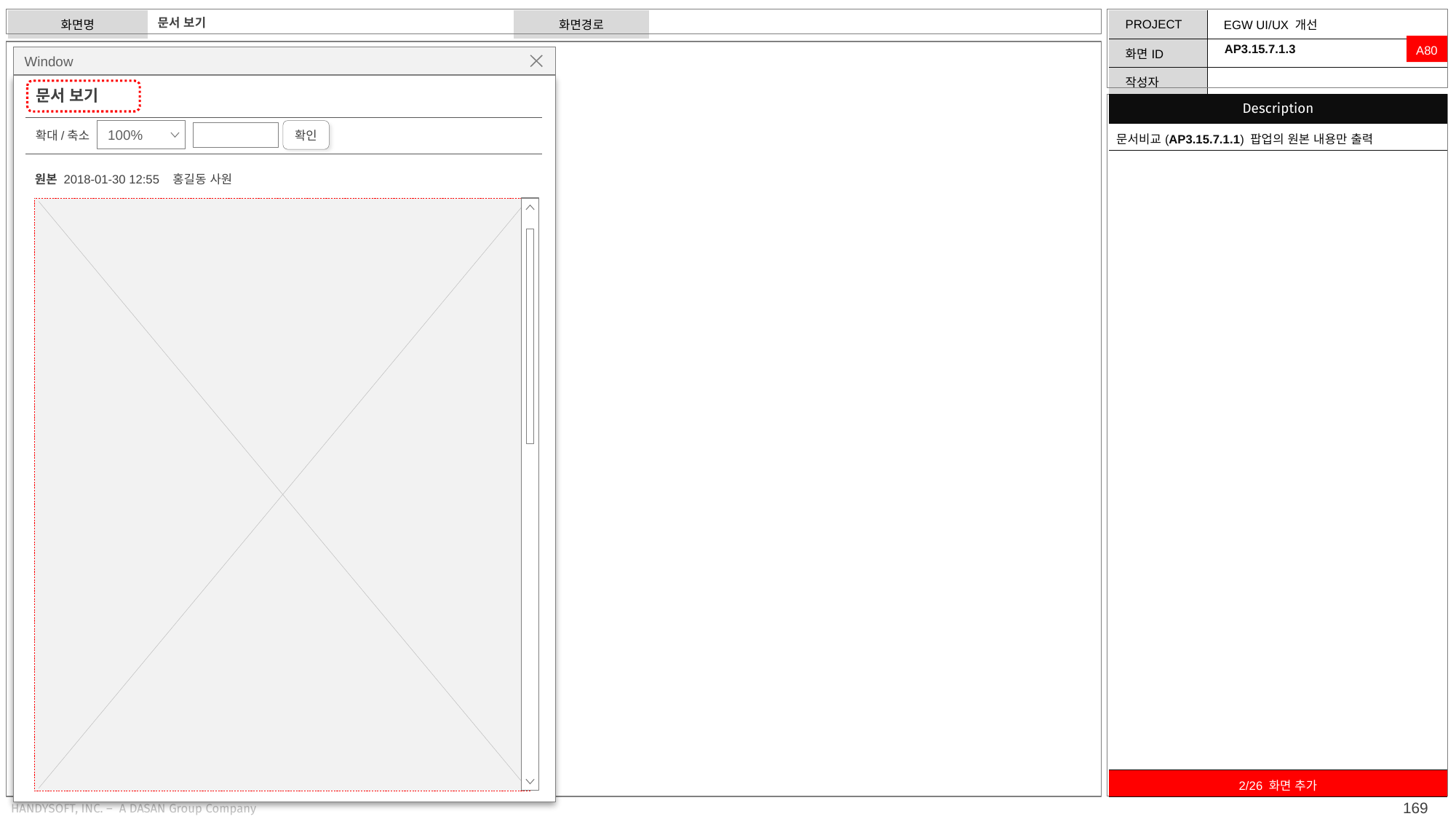

문서 보기
A80
AP3.15.7.1.3
Window

문서 보기

| Description |
| --- |
| 문서비교(AP3.15.7.1.1) 팝업의 원본 내용만 출력 |
확인
100%

확대/축소
원본 2018-01-30 12:55   홍길동 사원

| 2/26 화면 추가 |
| --- |